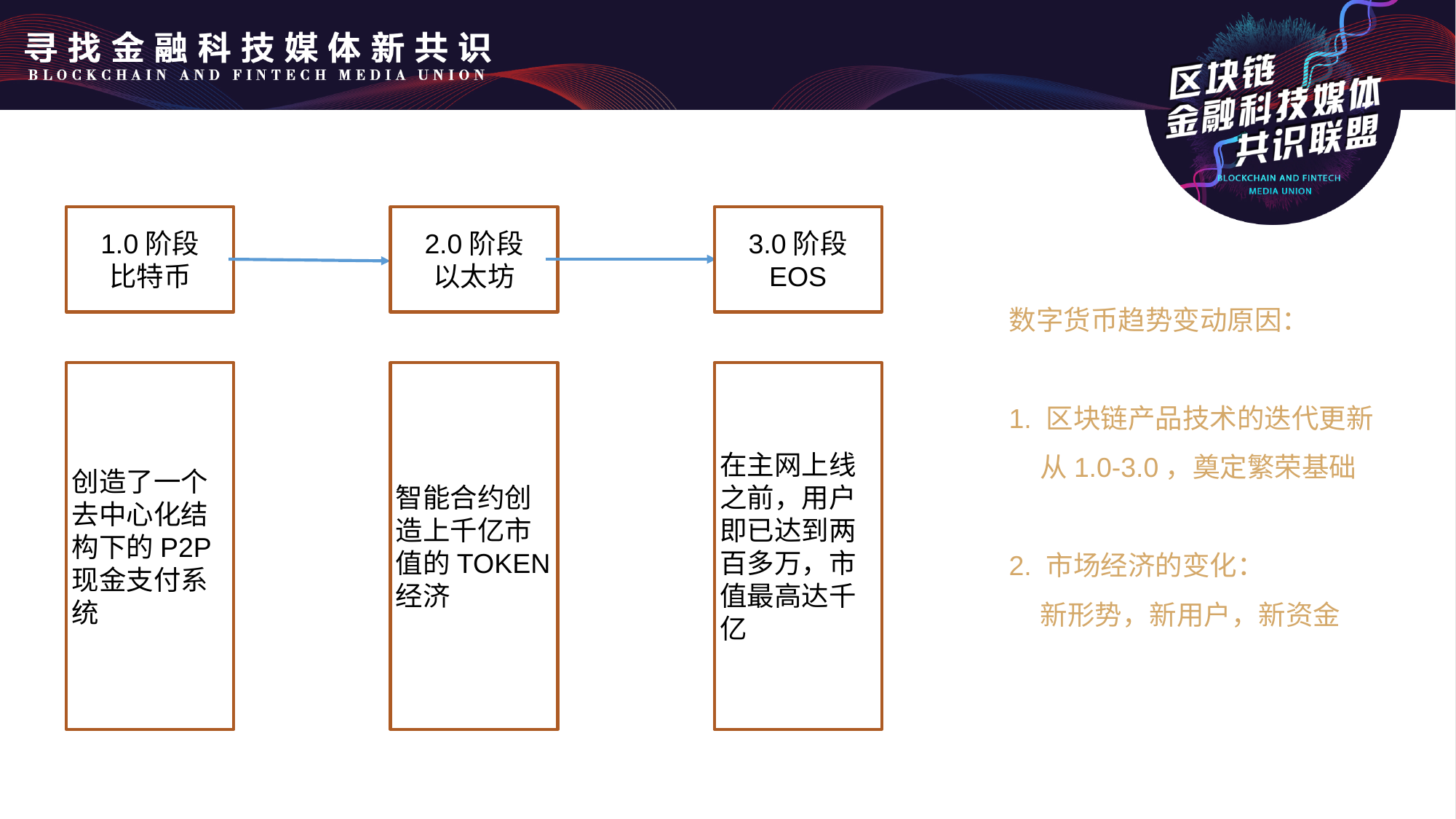

1.0阶段
比特币
2.0阶段
以太坊
3.0阶段
EOS

数字货币趋势变动原因：

1. 区块链产品技术的迭代更新
    从1.0-3.0，奠定繁荣基础

2. 市场经济的变化：
    新形势，新用户，新资金
创造了一个去中心化结构下的P2P现金支付系统
智能合约创造上千亿市值的TOKEN经济
在主网上线之前，用户即已达到两百多万，市值最高达千亿